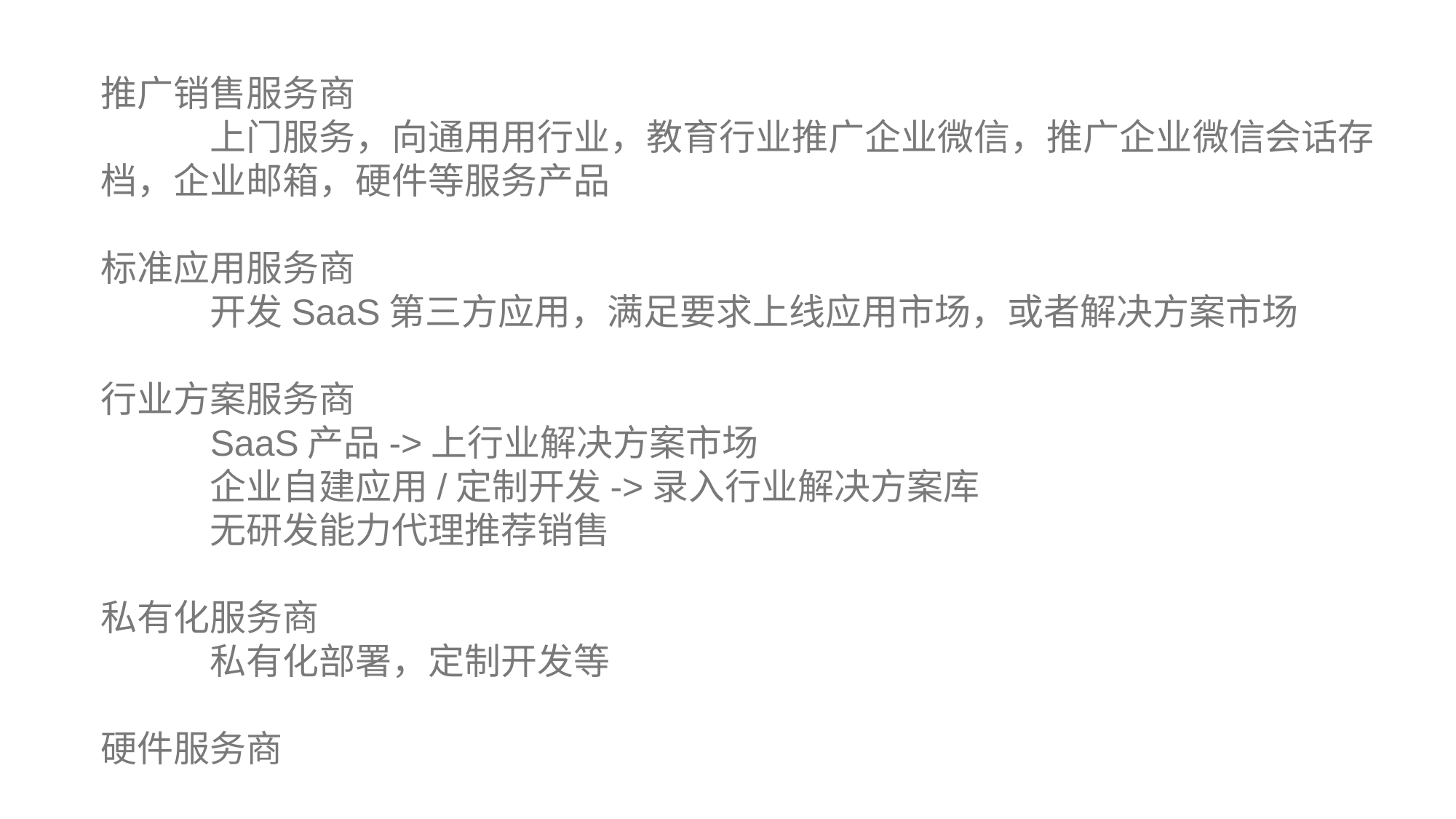

推广销售服务商
	上门服务，向通用用行业，教育行业推广企业微信，推广企业微信会话存档，企业邮箱，硬件等服务产品

标准应用服务商
	开发SaaS第三方应用，满足要求上线应用市场，或者解决方案市场

行业方案服务商
	SaaS产品->上行业解决方案市场
	企业自建应用/定制开发->录入行业解决方案库
	无研发能力代理推荐销售

私有化服务商
	私有化部署，定制开发等

硬件服务商